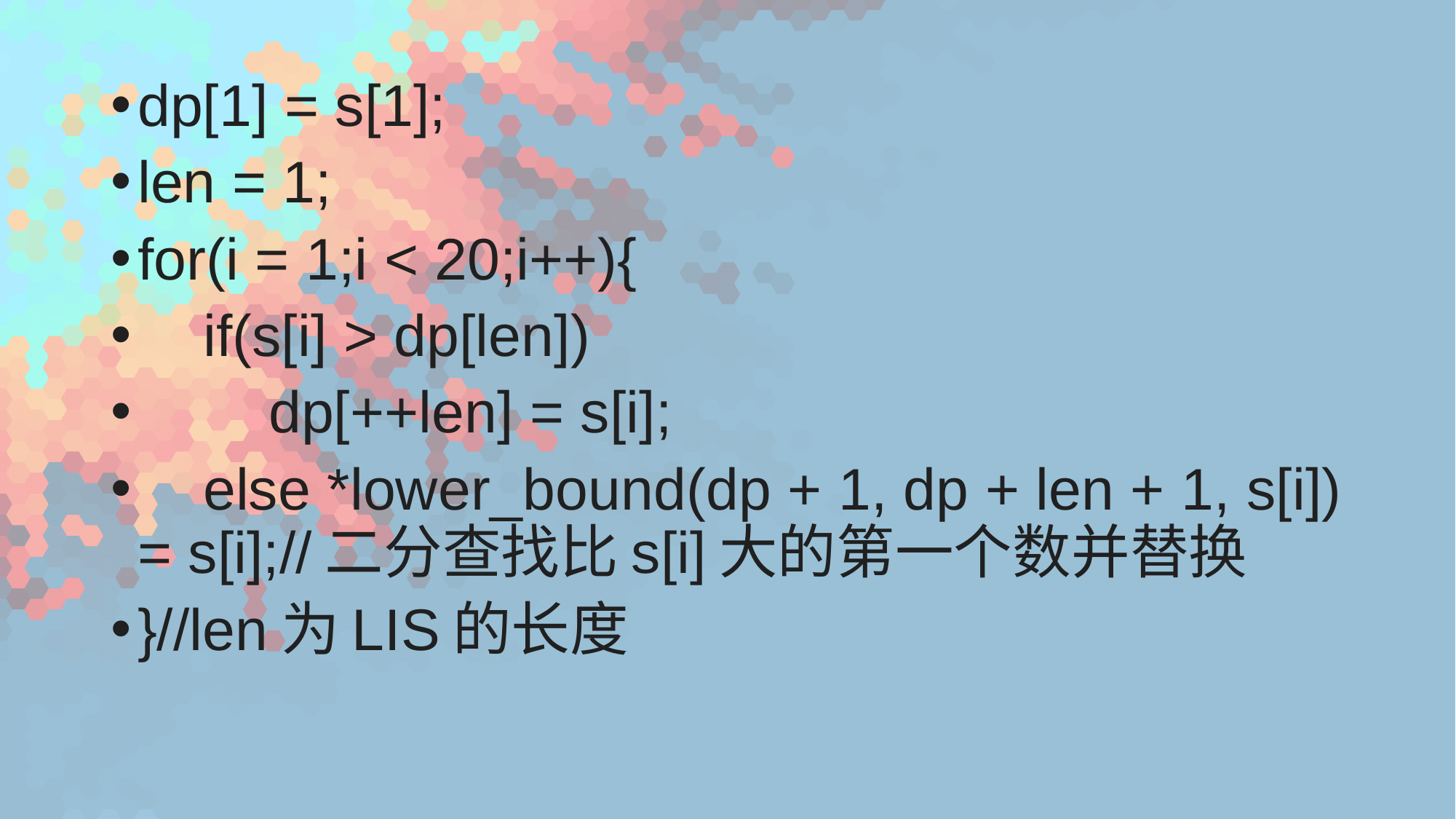

dp[1] = s[1];
len = 1;
for(i = 1;i < 20;i++){
    if(s[i] > dp[len])
        dp[++len] = s[i];
    else *lower_bound(dp + 1, dp + len + 1, s[i]) = s[i];//二分查找比s[i]大的第一个数并替换
}//len为LIS的长度